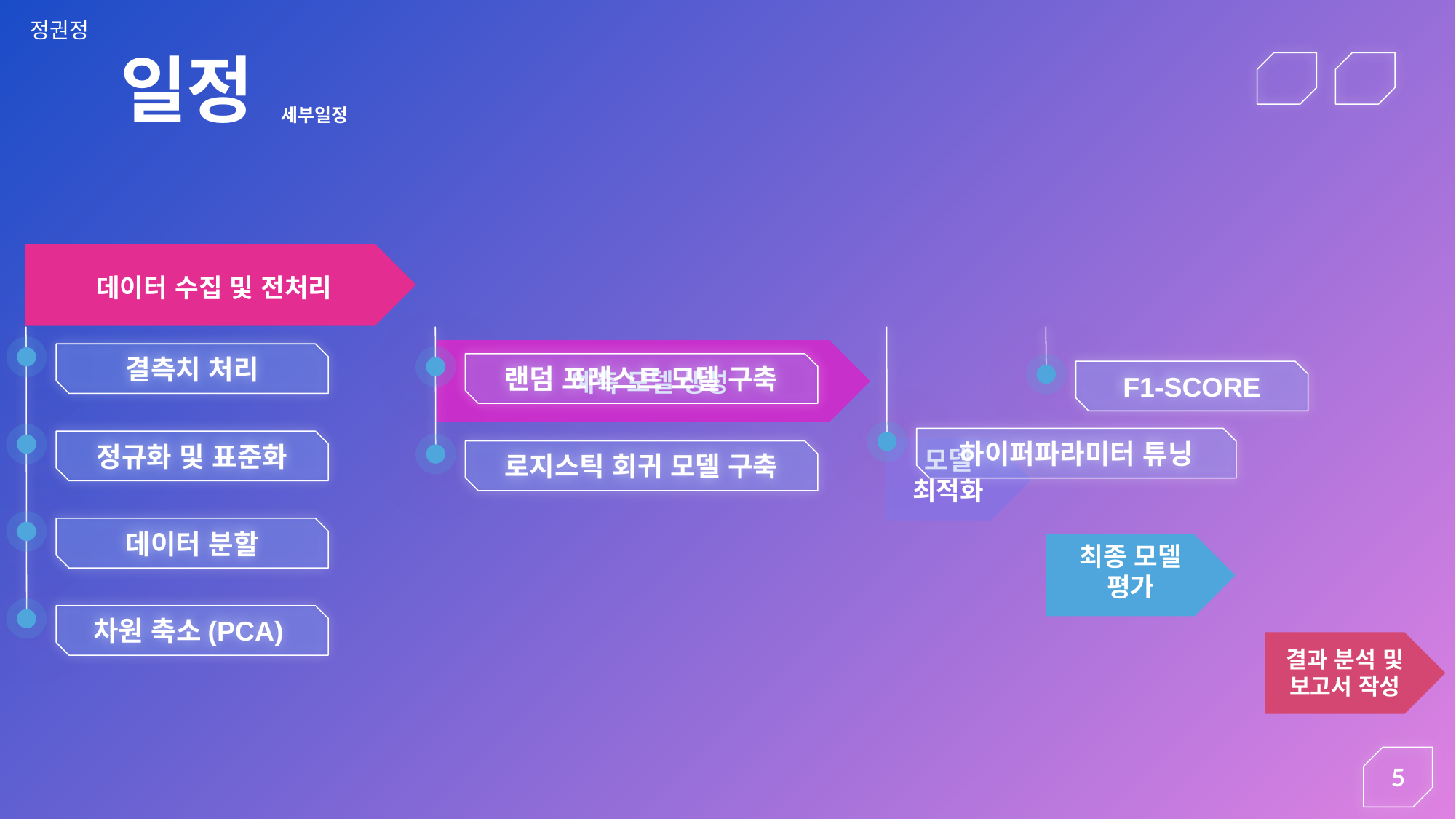

일정

세부일정

데이터 수집 및 전처리

데이터 수집 및 전처리

예측 모델 생성
결측치 처리

랜덤 포레스트 모델 구축

F1-SCORE

하이퍼파라미터 튜닝
정규화 및 표준화

모델 최적화
로지스틱 회귀 모델 구축

데이터 분할

최종 모델 평가
차원 축소(PCA)

결과 분석 및 보고서 작성